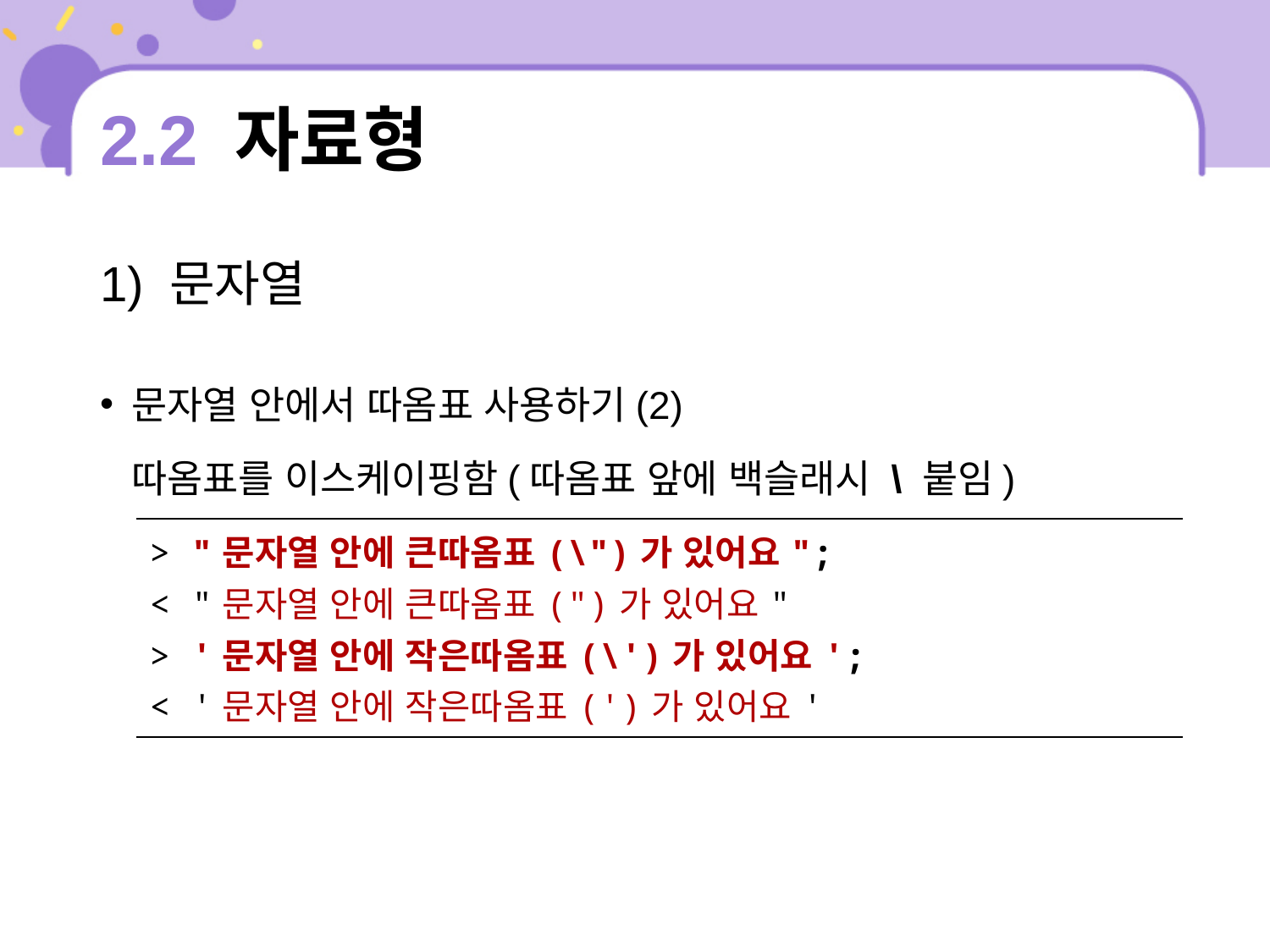

# 2.2 자료형
1) 문자열
문자열 안에서 따옴표 사용하기(2)
따옴표를 이스케이핑함(따옴표 앞에 백슬래시 \ 붙임)
| > "문자열 안에 큰따옴표(\")가 있어요"; < "문자열 안에 큰따옴표(")가 있어요" > '문자열 안에 작은따옴표(\')가 있어요'; < '문자열 안에 작은따옴표(')가 있어요' |
| --- |